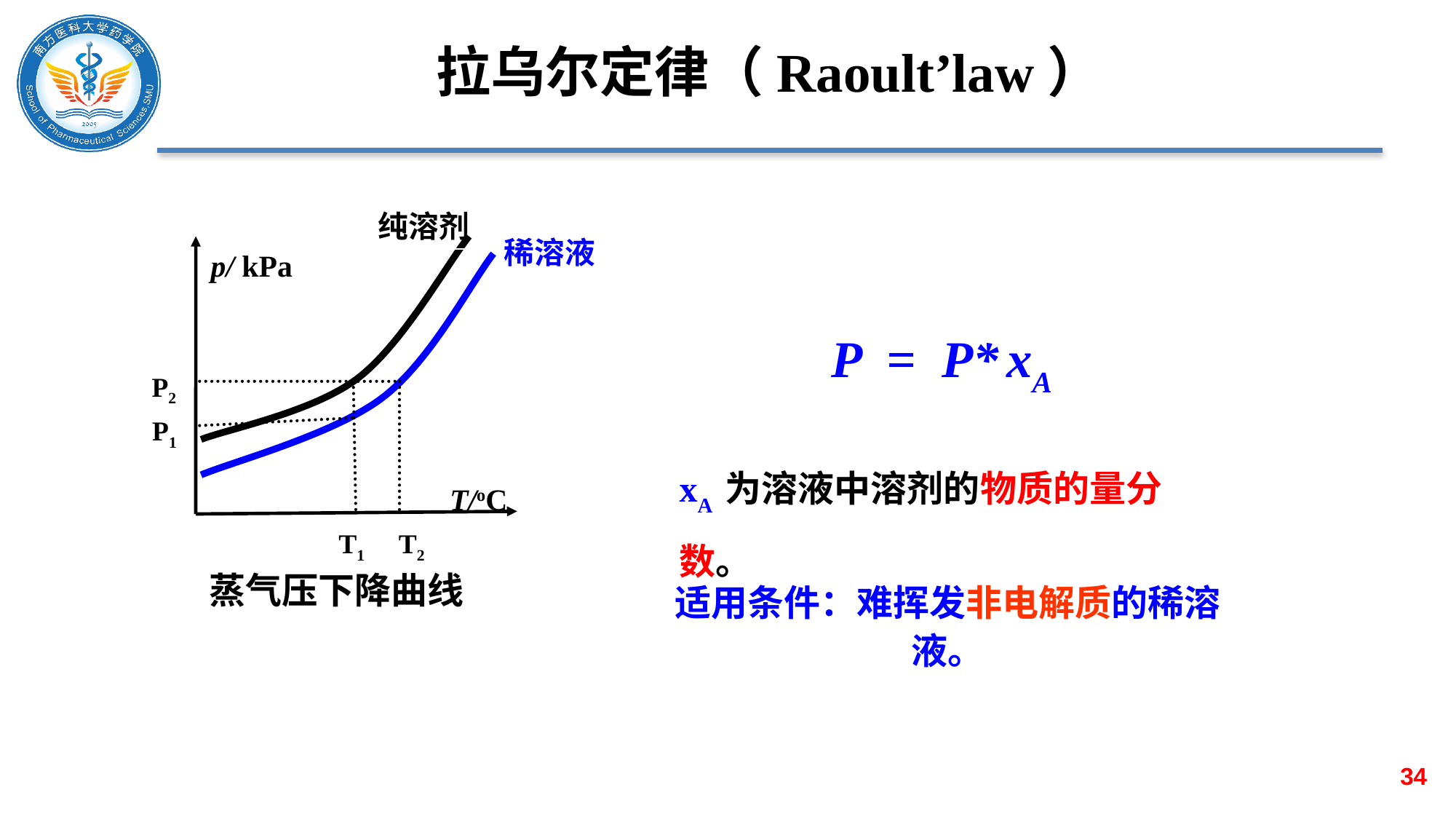

# 拉乌尔定律（Raoult’law）
纯溶剂

稀溶液

p/ kPa
P2

P1

T1
T2

T/oC
蒸气压下降曲线
P  =  P* xA
xA 为溶液中溶剂的物质的量分数。
适用条件：难挥发非电解质的稀溶液。
34